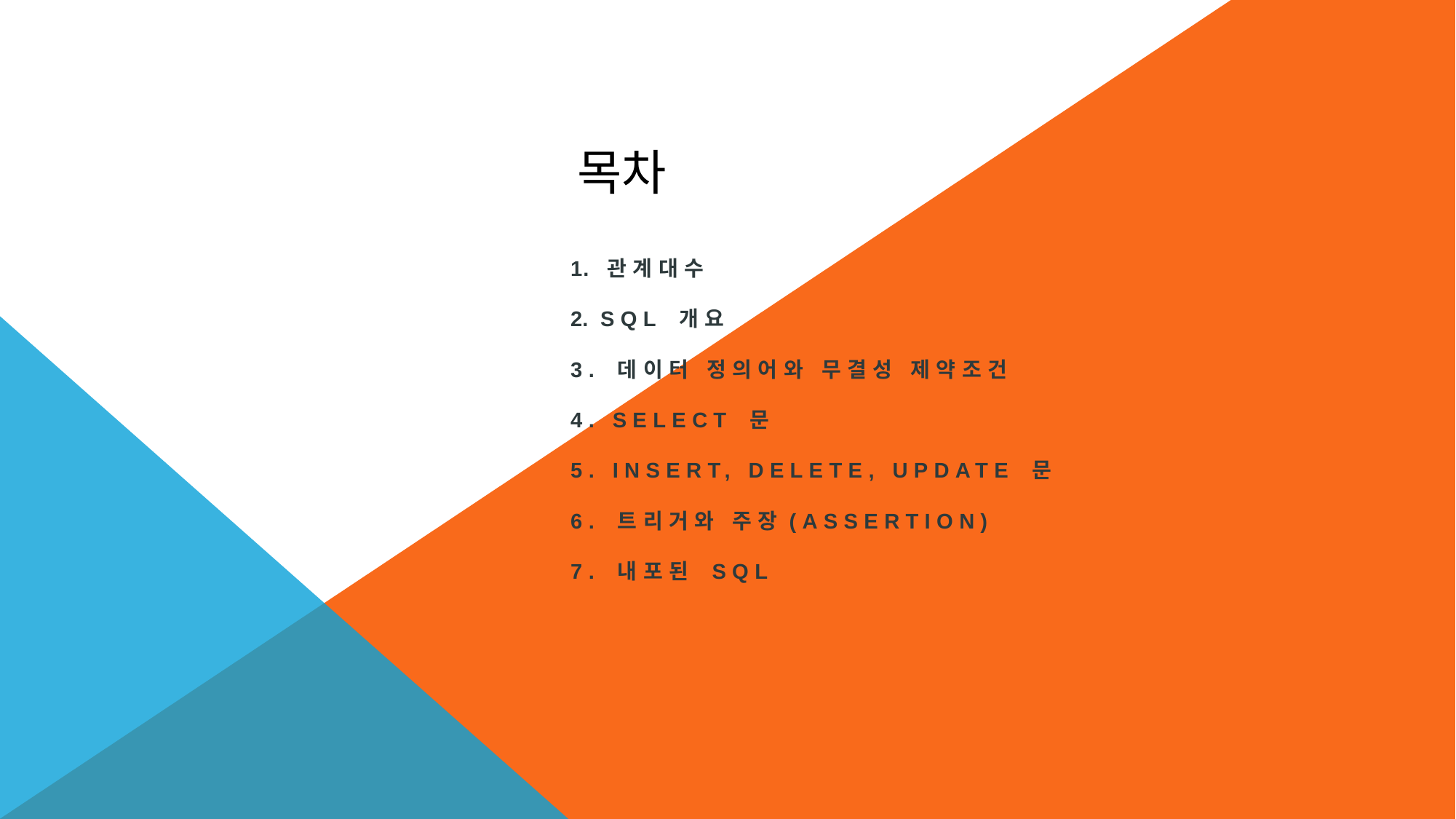

# 목차
 관계대수
 SQL 개요
3. 데이터 정의어와 무결성 제약조건
4. Select 문
5. insert, delete, update 문
6. 트리거와 주장(assertion)
7. 내포된 SQL